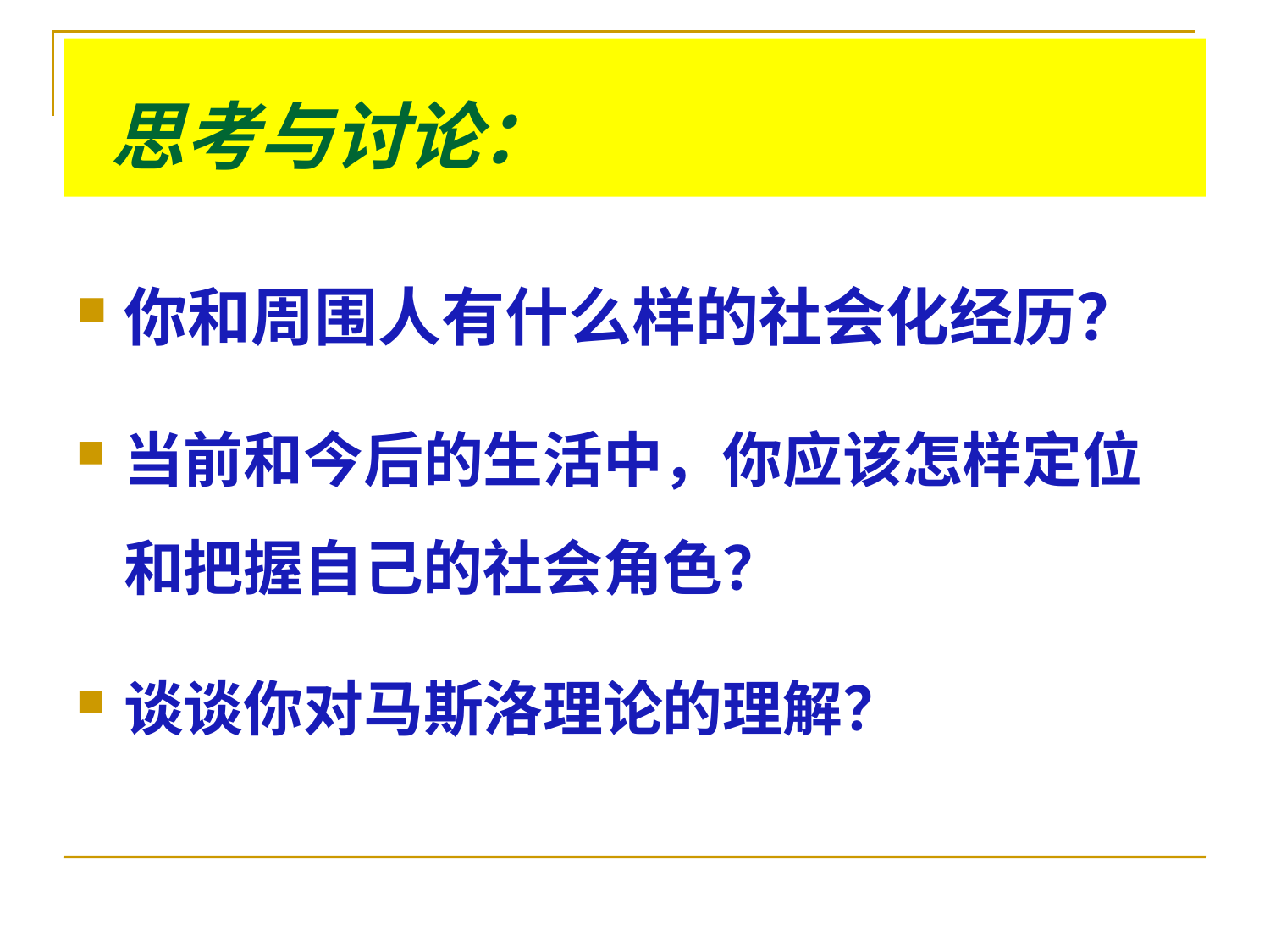

# 思考与讨论：
你和周围人有什么样的社会化经历？
当前和今后的生活中，你应该怎样定位和把握自己的社会角色？
谈谈你对马斯洛理论的理解？

52